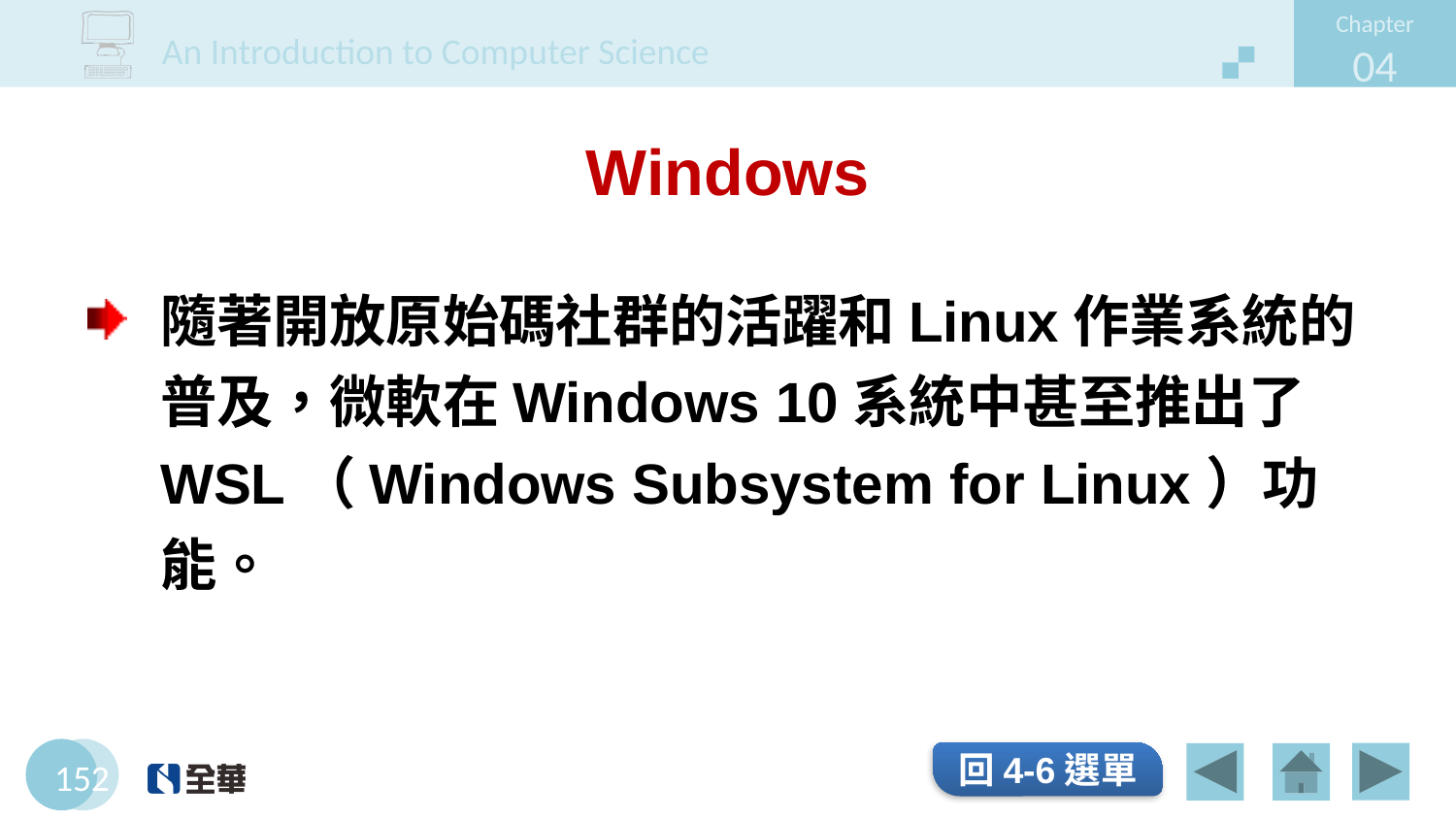

# Windows
隨著開放原始碼社群的活躍和Linux作業系統的普及，微軟在Windows 10系統中甚至推出了WSL（Windows Subsystem for Linux）功能。
回4-6選單